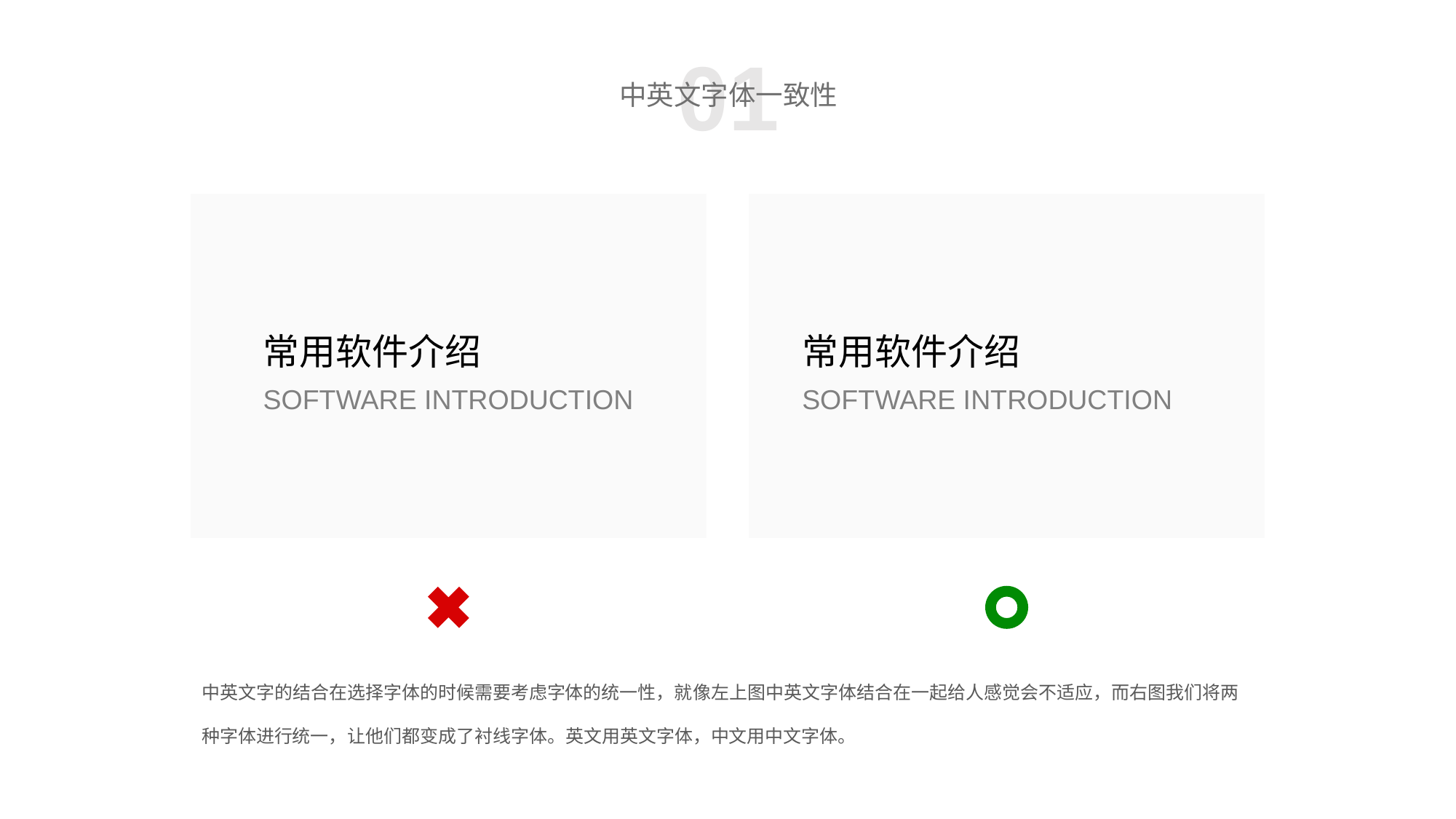

01
中英文字体一致性

常用软件介绍
SOFTWARE INTRODUCTION
常用软件介绍
SOFTWARE INTRODUCTION
中英文字的结合在选择字体的时候需要考虑字体的统一性，就像左上图中英文字体结合在一起给人感觉会不适应，而右图我们将两种字体进行统一，让他们都变成了衬线字体。英文用英文字体，中文用中文字体。